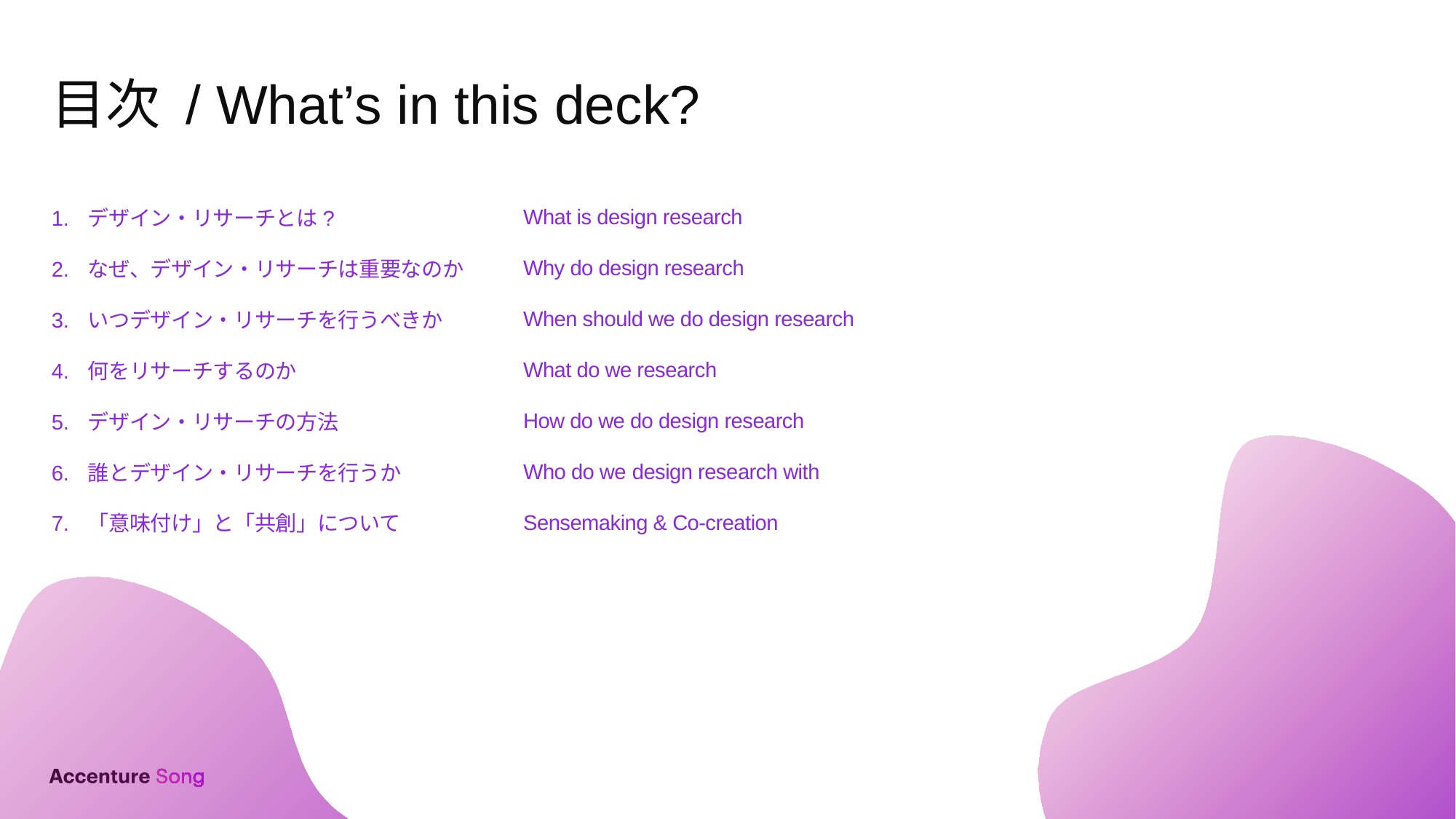

# 目次 / What’s in this deck?

What is design research

Why do design research

When should we do design research

What do we research

How do we do design research

Who do we design research with

Sensemaking & Co-creation

デザイン・リサーチとは?

なぜ、デザイン・リサーチは重要なのか

いつデザイン・リサーチを行うべきか

何をリサーチするのか

デザイン・リサーチの方法

誰とデザイン・リサーチを行うか

「意味付け」と「共創」について